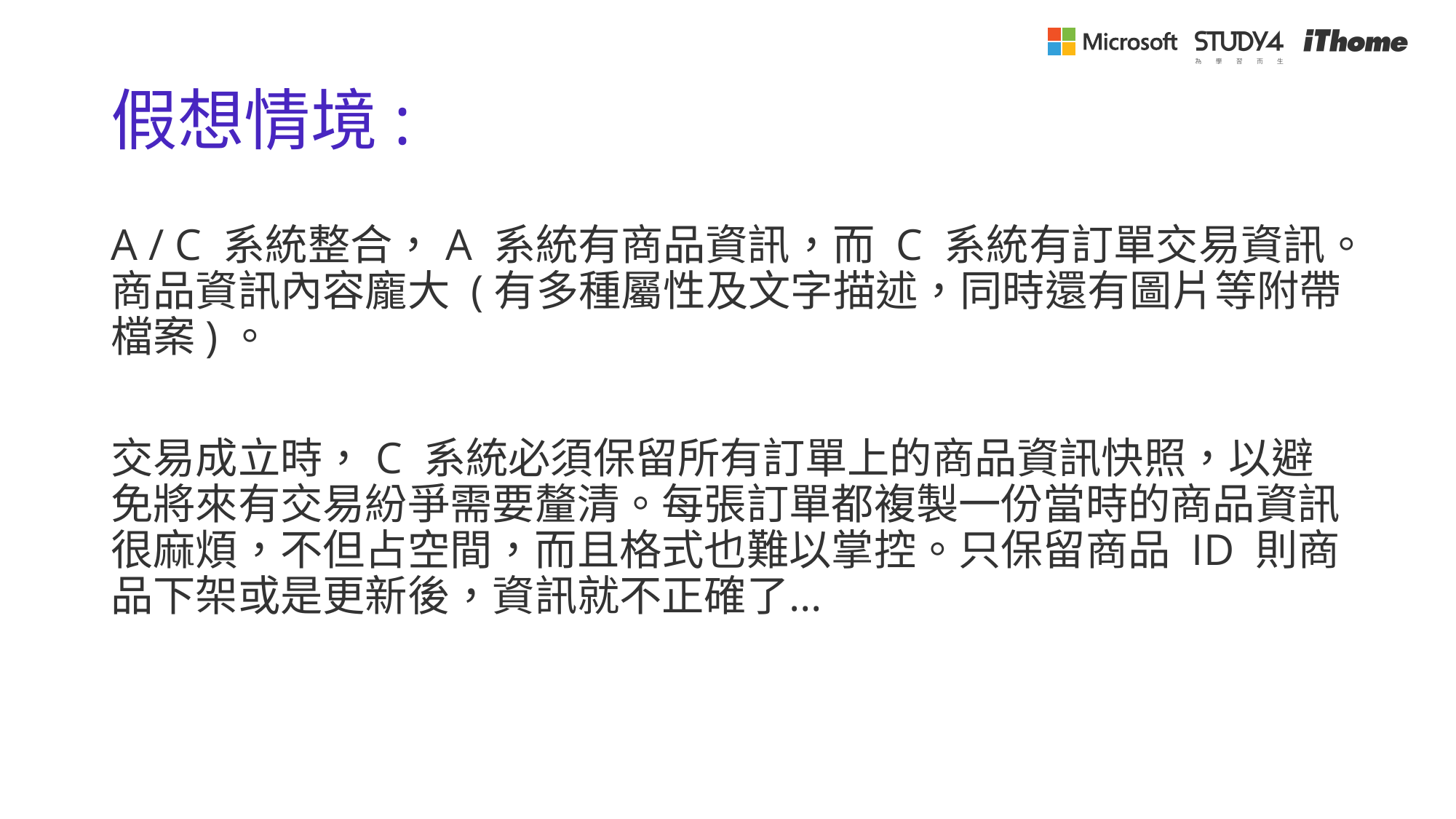

# 假想情境:
A / C 系統整合，A 系統有商品資訊，而 C 系統有訂單交易資訊。商品資訊內容龐大 (有多種屬性及文字描述，同時還有圖片等附帶檔案)。

交易成立時，C 系統必須保留所有訂單上的商品資訊快照，以避免將來有交易紛爭需要釐清。每張訂單都複製一份當時的商品資訊很麻煩，不但占空間，而且格式也難以掌控。只保留商品 ID 則商品下架或是更新後，資訊就不正確了…